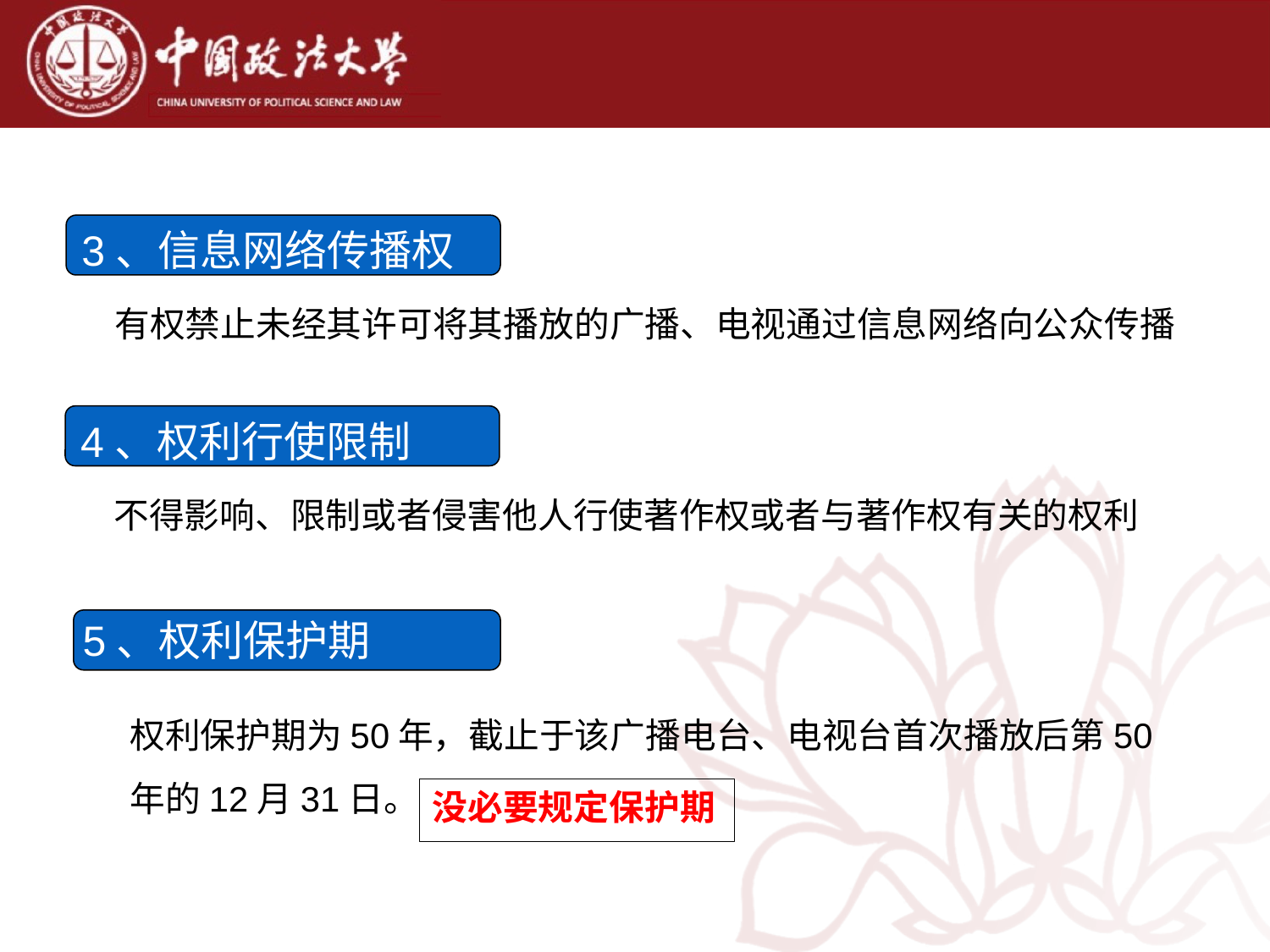

3、信息网络传播权

有权禁止未经其许可将其播放的广播、电视通过信息网络向公众传播
4、权利行使限制

不得影响、限制或者侵害他人行使著作权或者与著作权有关的权利
5、权利保护期

权利保护期为50年，截止于该广播电台、电视台首次播放后第50年的12月31日。
没必要规定保护期